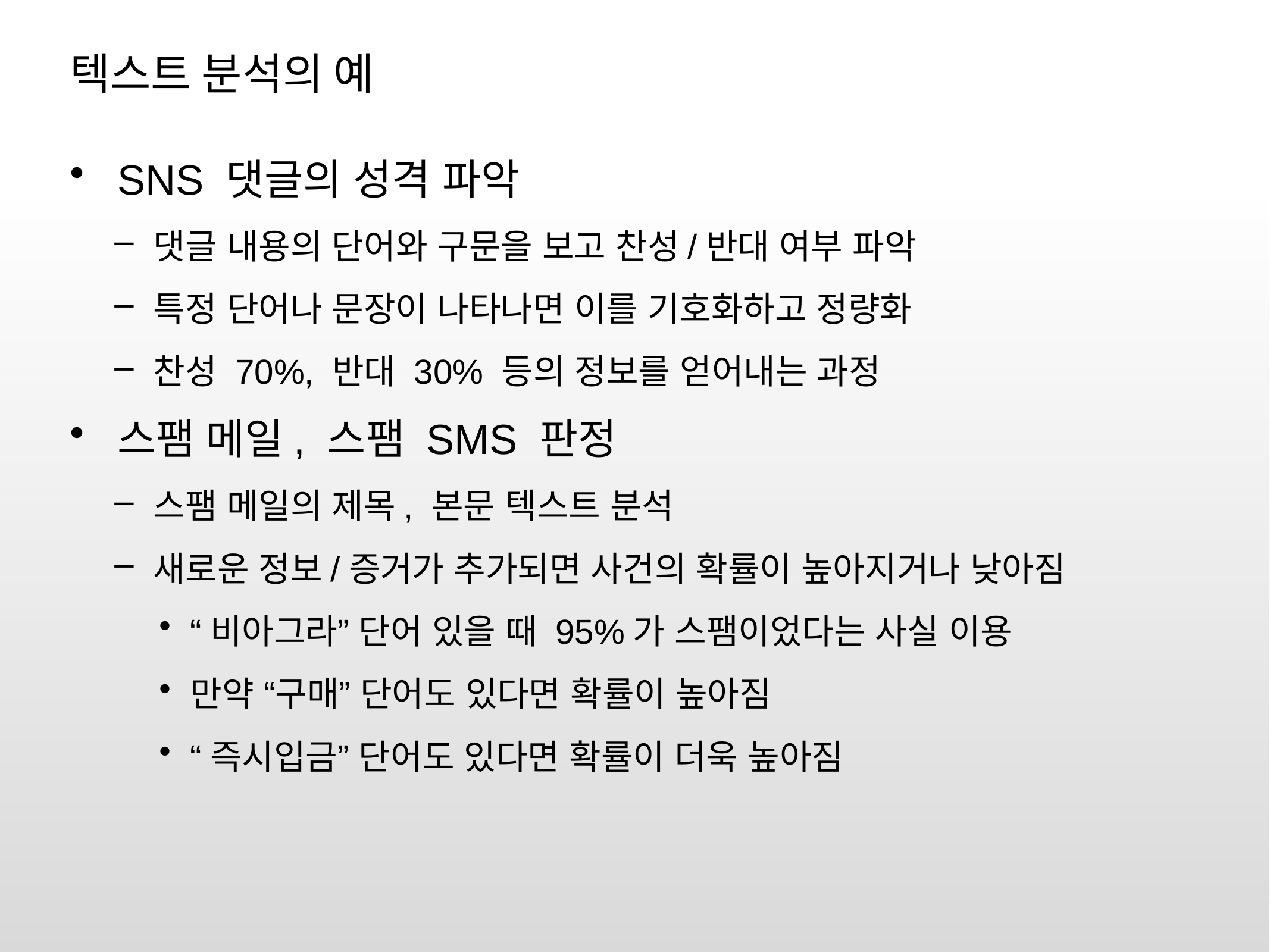

# 텍스트 분석의 예
SNS 댓글의 성격 파악
댓글 내용의 단어와 구문을 보고 찬성/반대 여부 파악
특정 단어나 문장이 나타나면 이를 기호화하고 정량화
찬성 70%, 반대 30% 등의 정보를 얻어내는 과정
스팸 메일, 스팸 SMS 판정
스팸 메일의 제목, 본문 텍스트 분석
새로운 정보/증거가 추가되면 사건의 확률이 높아지거나 낮아짐
“비아그라” 단어 있을 때 95%가 스팸이었다는 사실 이용
만약 “구매” 단어도 있다면 확률이 높아짐
“즉시입금” 단어도 있다면 확률이 더욱 높아짐
244